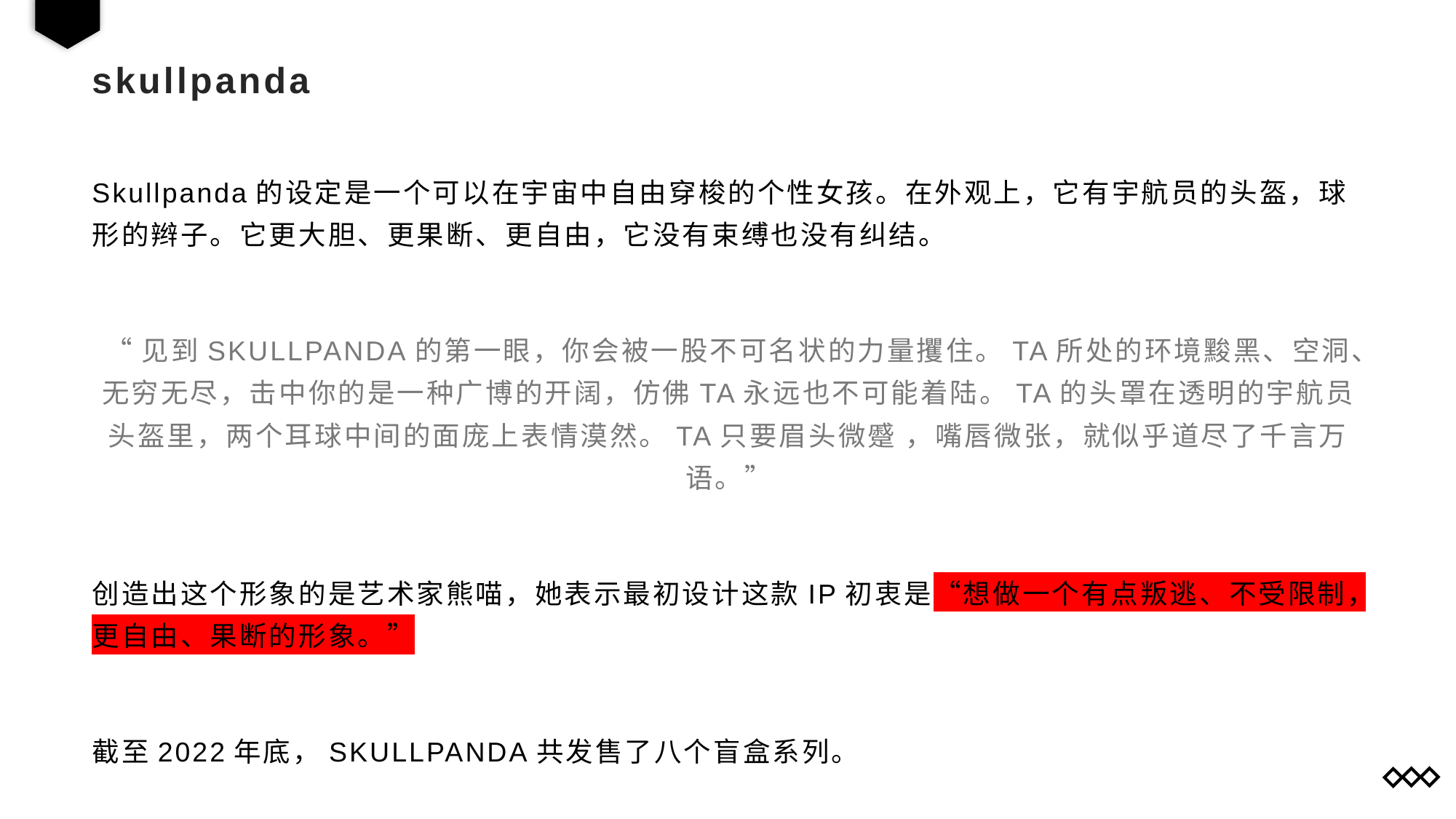

# skullpanda

Skullpanda的设定是一个可以在宇宙中自由穿梭的个性女孩。在外观上，它有宇航员的头盔，球形的辫子。它更大胆、更果断、更自由，它没有束缚也没有纠结。

“见到SKULLPANDA的第一眼，你会被一股不可名状的力量攫住。TA所处的环境黢黑、空洞、无穷无尽，击中你的是一种广博的开阔，仿佛TA永远也不可能着陆。TA的头罩在透明的宇航员头盔里，两个耳球中间的面庞上表情漠然。TA只要眉头微蹙 ，嘴唇微张，就似乎道尽了千言万语。”

创造出这个形象的是艺术家熊喵，她表示最初设计这款IP初衷是“想做一个有点叛逃、不受限制，更自由、果断的形象。”

截至2022年底，SKULLPANDA共发售了八个盲盒系列。